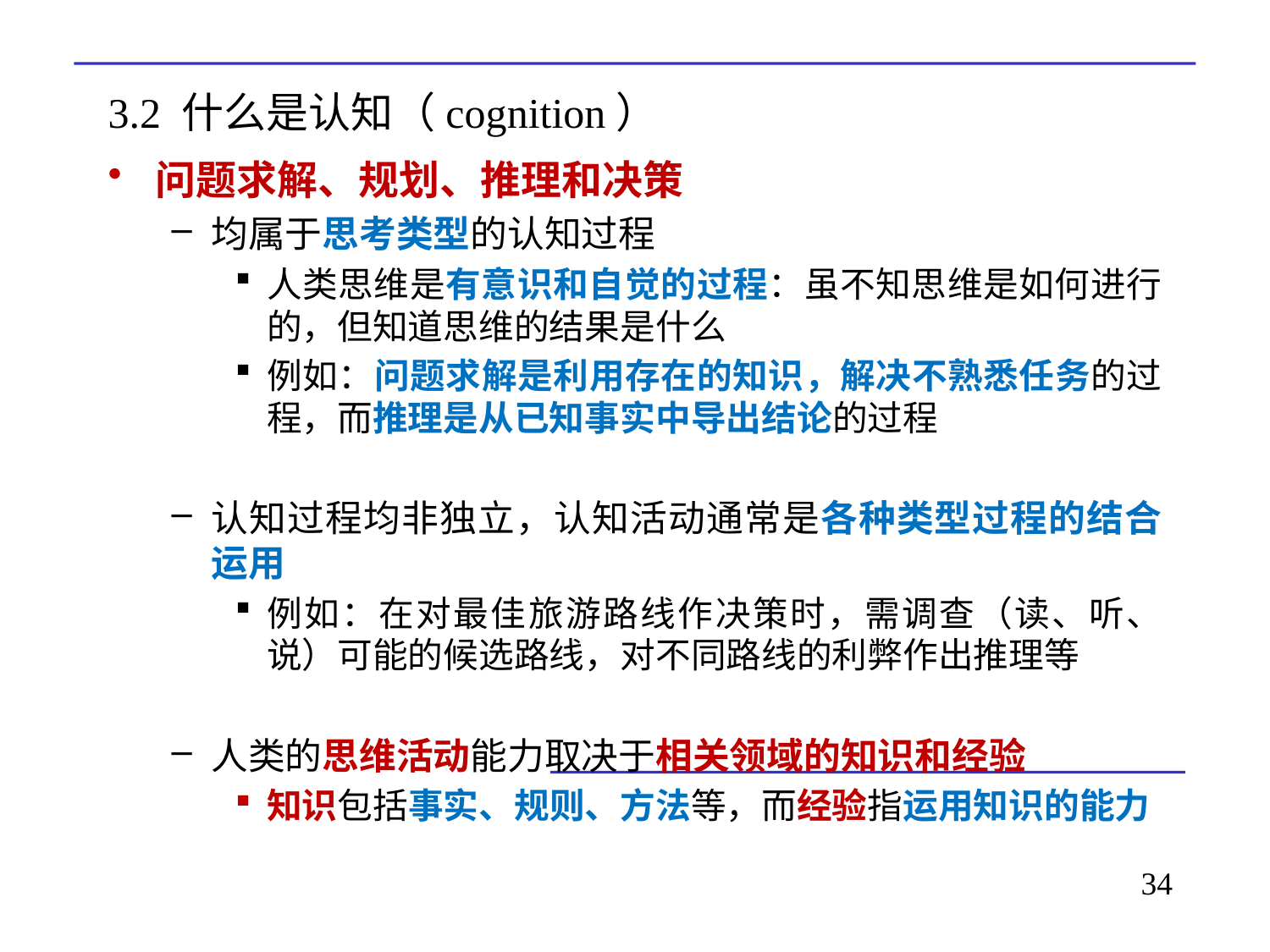

# 3.2 什么是认知（cognition）
问题求解、规划、推理和决策
均属于思考类型的认知过程
人类思维是有意识和自觉的过程：虽不知思维是如何进行的，但知道思维的结果是什么
例如：问题求解是利用存在的知识，解决不熟悉任务的过程，而推理是从已知事实中导出结论的过程

认知过程均非独立，认知活动通常是各种类型过程的结合运用
例如：在对最佳旅游路线作决策时，需调查（读、听、说）可能的候选路线，对不同路线的利弊作出推理等

人类的思维活动能力取决于相关领域的知识和经验
知识包括事实、规则、方法等，而经验指运用知识的能力
34